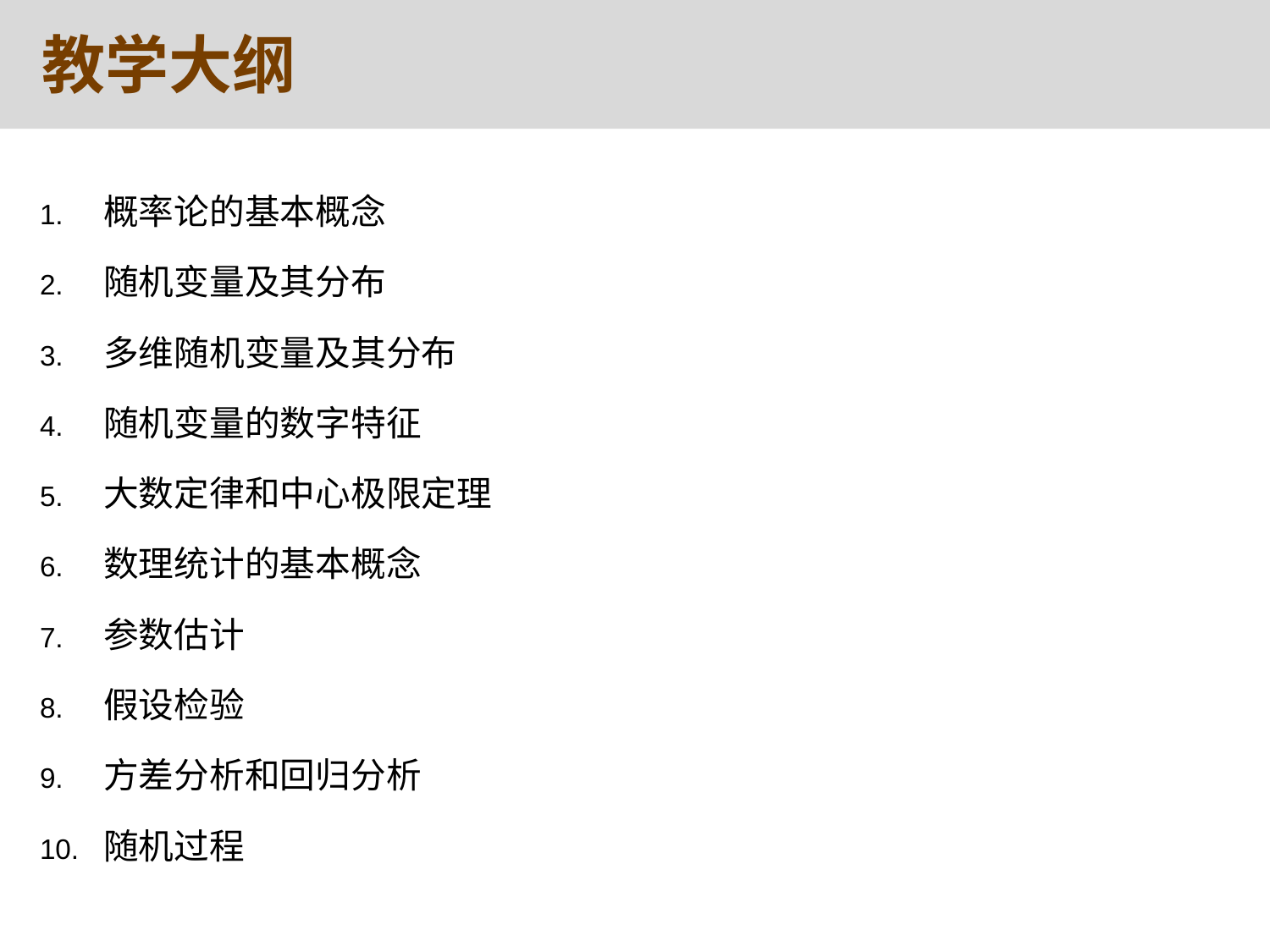

教学大纲
概率论的基本概念
随机变量及其分布
多维随机变量及其分布
随机变量的数字特征
大数定律和中心极限定理
数理统计的基本概念
参数估计
假设检验
方差分析和回归分析
随机过程